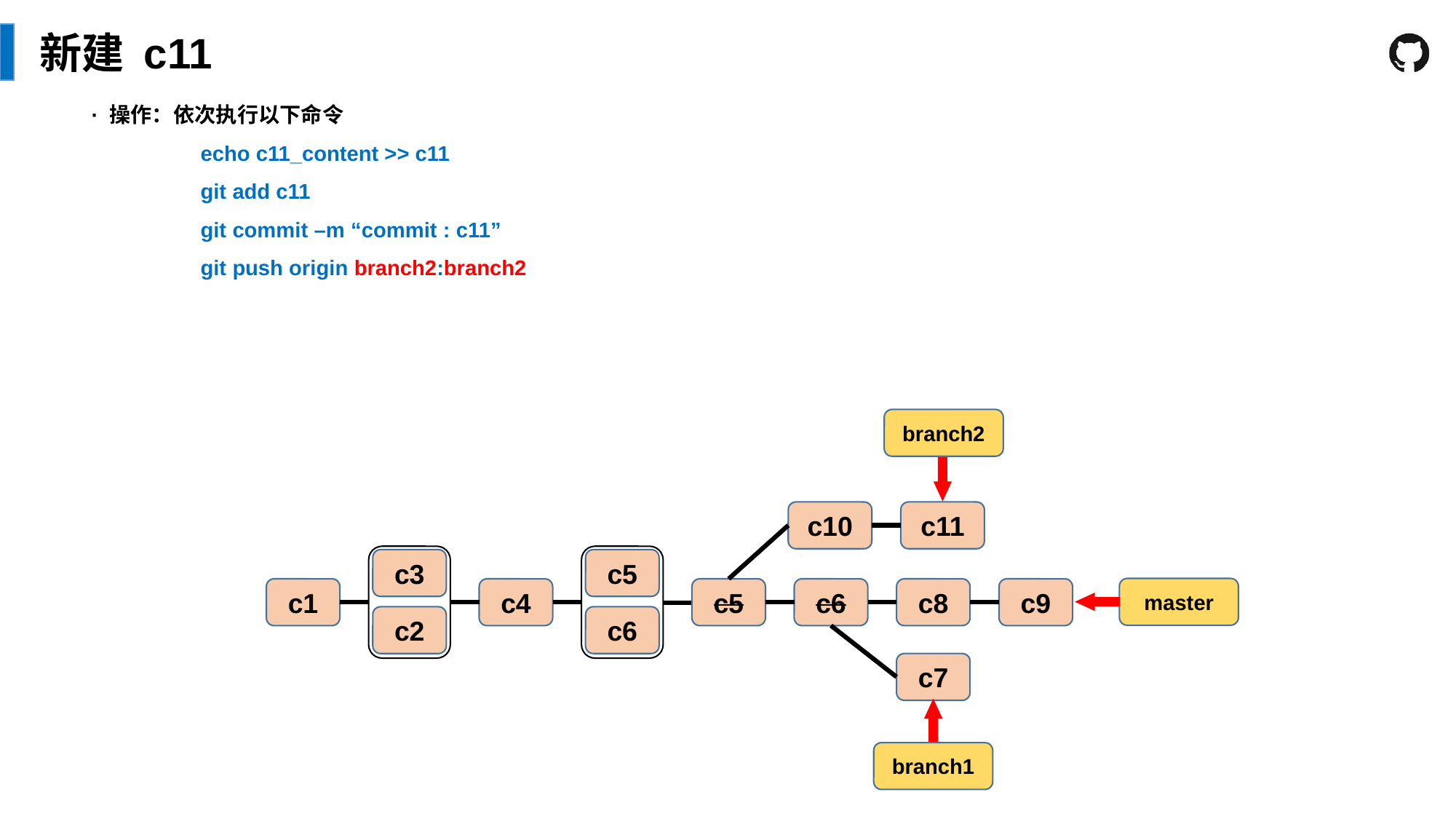

新建 c11
· 操作：依次执行以下命令
	echo c11_content >> c11
	git add c11
	git commit –m “commit : c11”
	git push origin branch2:branch2
branch2

c10
c11

c3
c2

c5
c6
master
c9
c1
c4
c5
c6
c8

c7

branch1